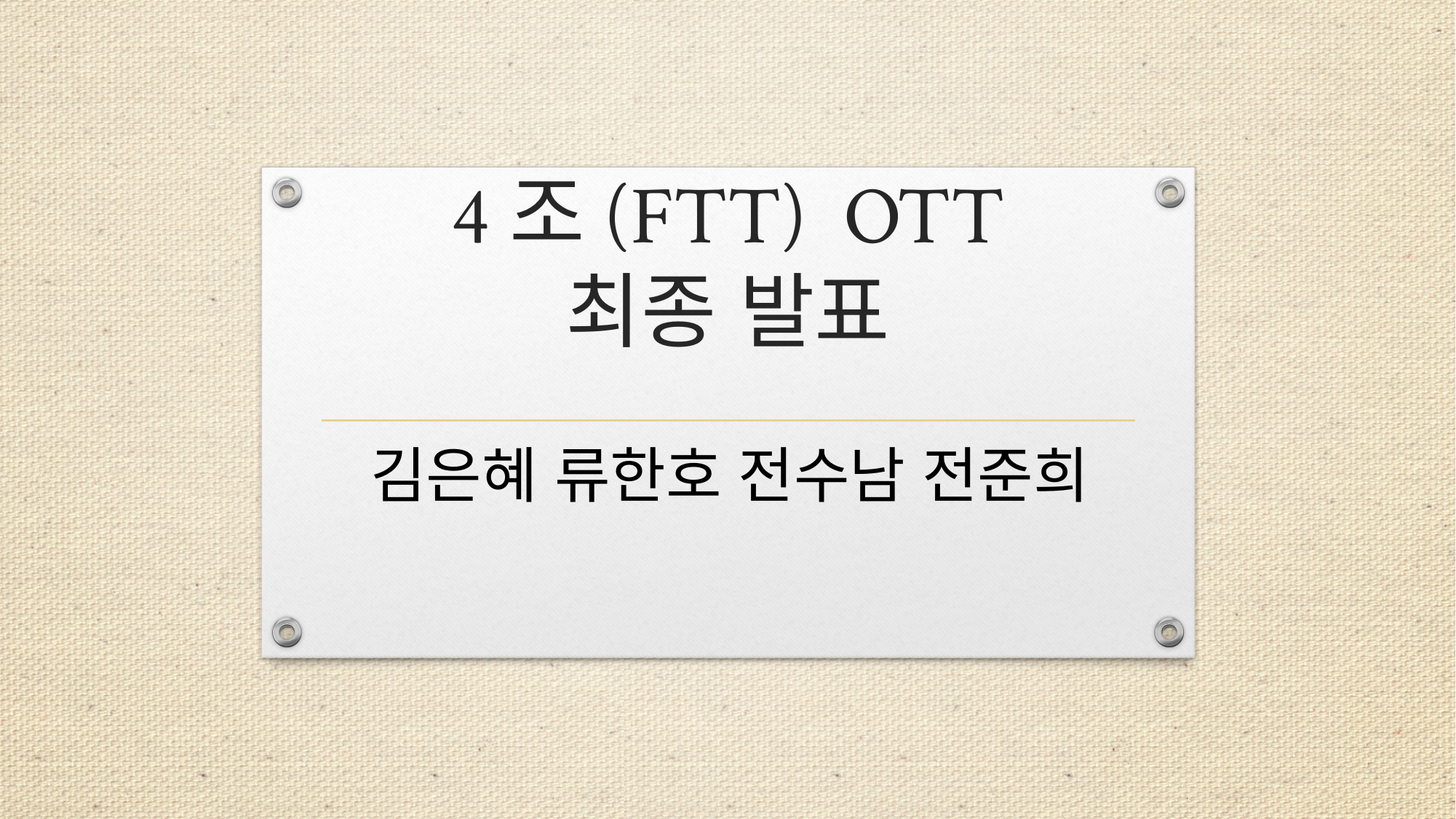

# 4조(FTT)  OTT 최종 발표
김은혜 류한호 전수남 전준희